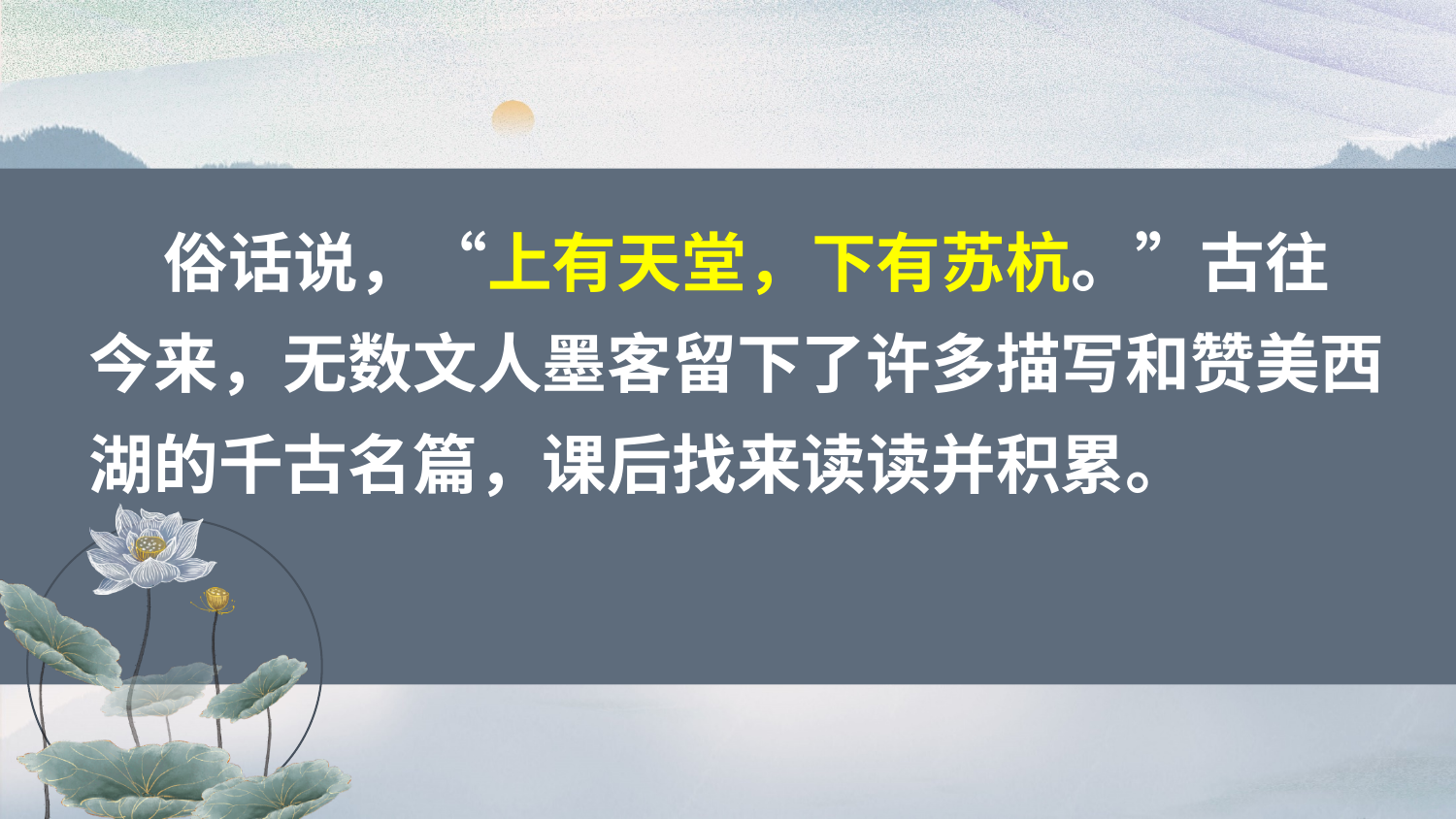

俗话说，“上有天堂，下有苏杭。”古往今来，无数文人墨客留下了许多描写和赞美西湖的千古名篇，课后找来读读并积累。